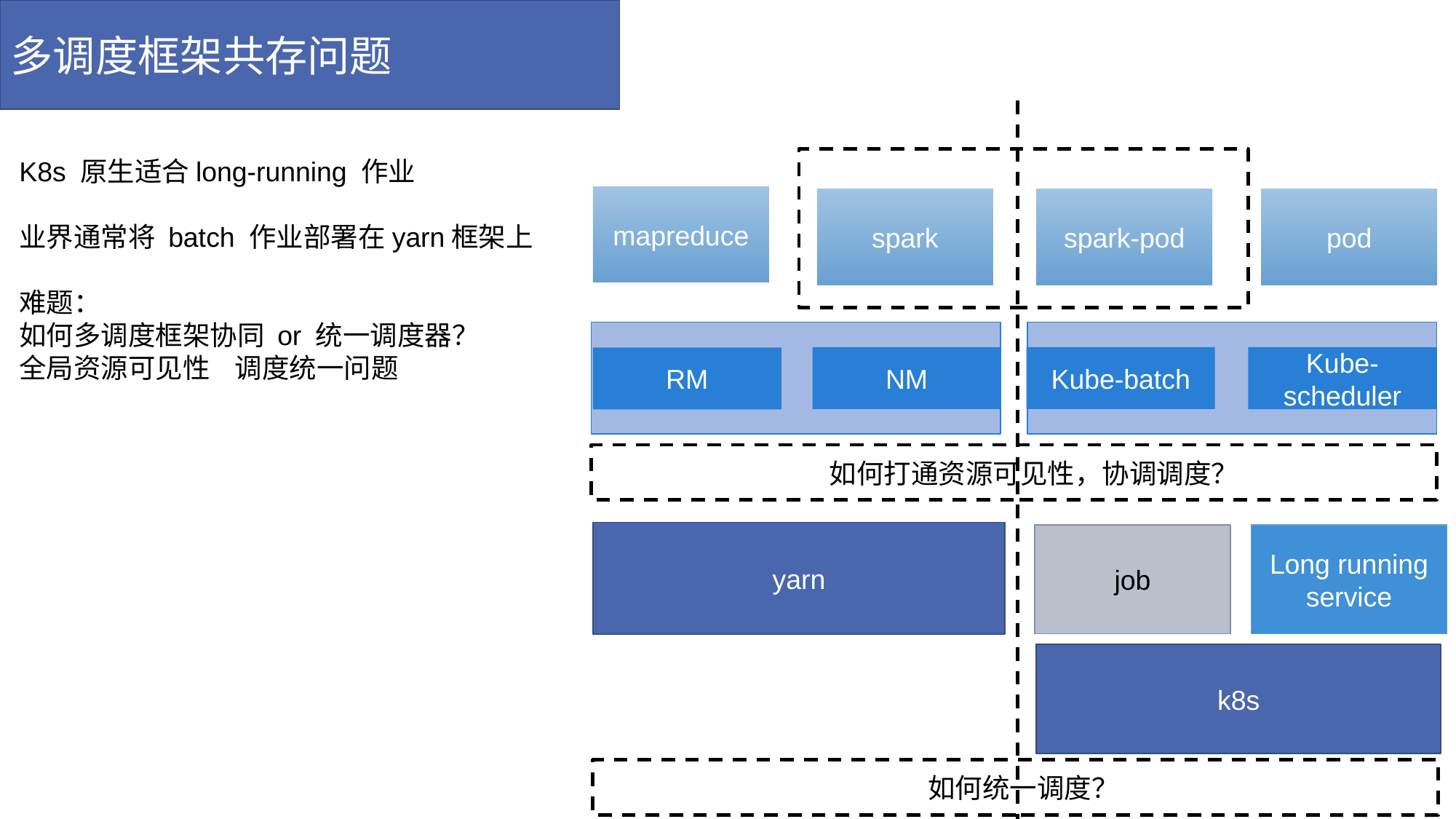

多调度框架共存问题
K8s 原生适合long-running 作业

业界通常将 batch 作业部署在yarn框架上

难题：
如何多调度框架协同 or 统一调度器？
全局资源可见性    调度统一问题

mapreduce
spark
spark-pod
pod

NM
Kube-batch
Kube-scheduler
RM

如何打通资源可见性，协调调度？
yarn
job
Long running
service
k8s

如何统一调度？